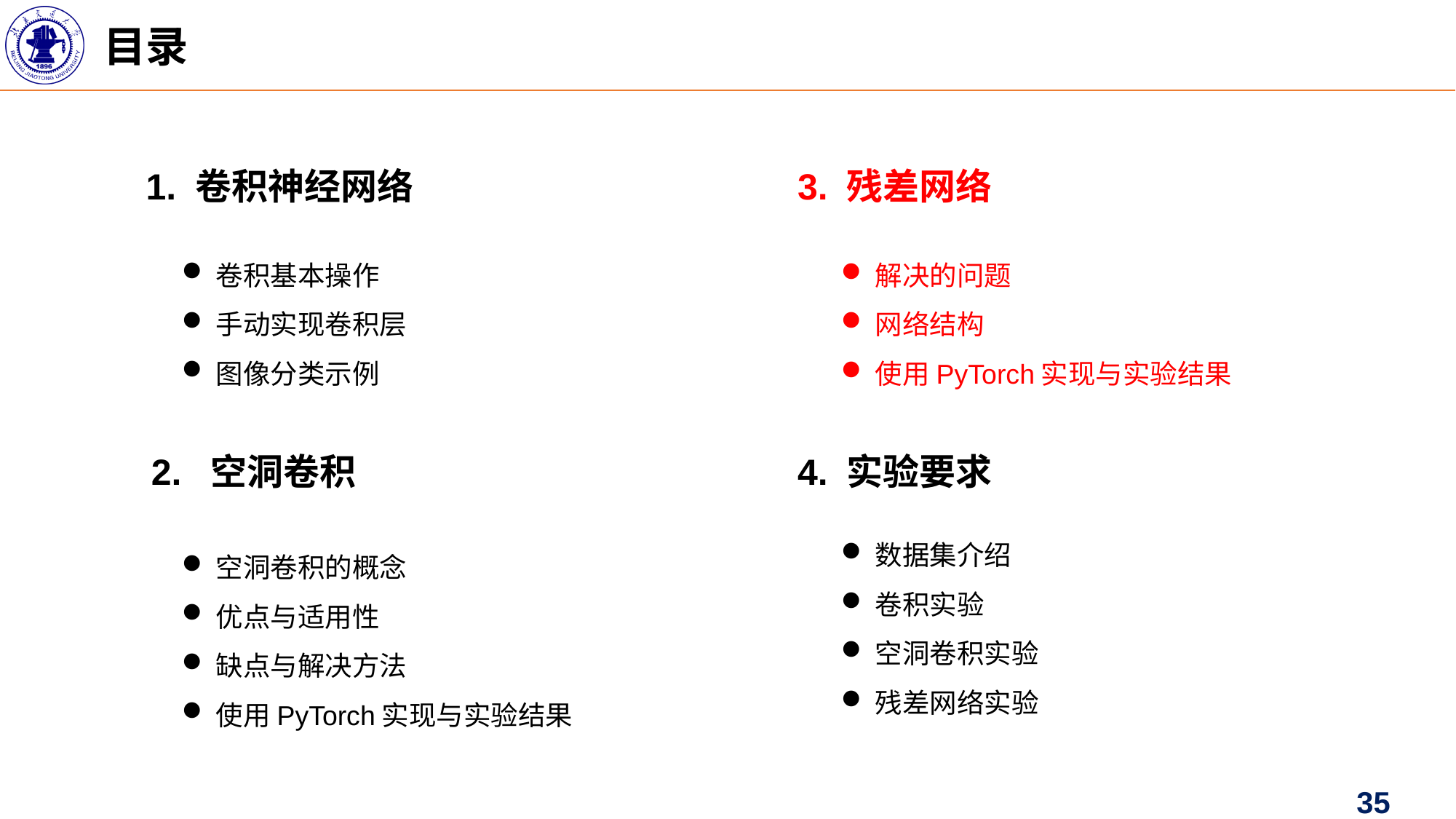

目录
1. 卷积神经网络
3. 残差网络
卷积基本操作
手动实现卷积层
图像分类示例
解决的问题
网络结构
使用PyTorch实现与实验结果
4. 实验要求
2.  空洞卷积
数据集介绍
卷积实验
空洞卷积实验
残差网络实验
空洞卷积的概念
优点与适用性
缺点与解决方法
使用PyTorch实现与实验结果